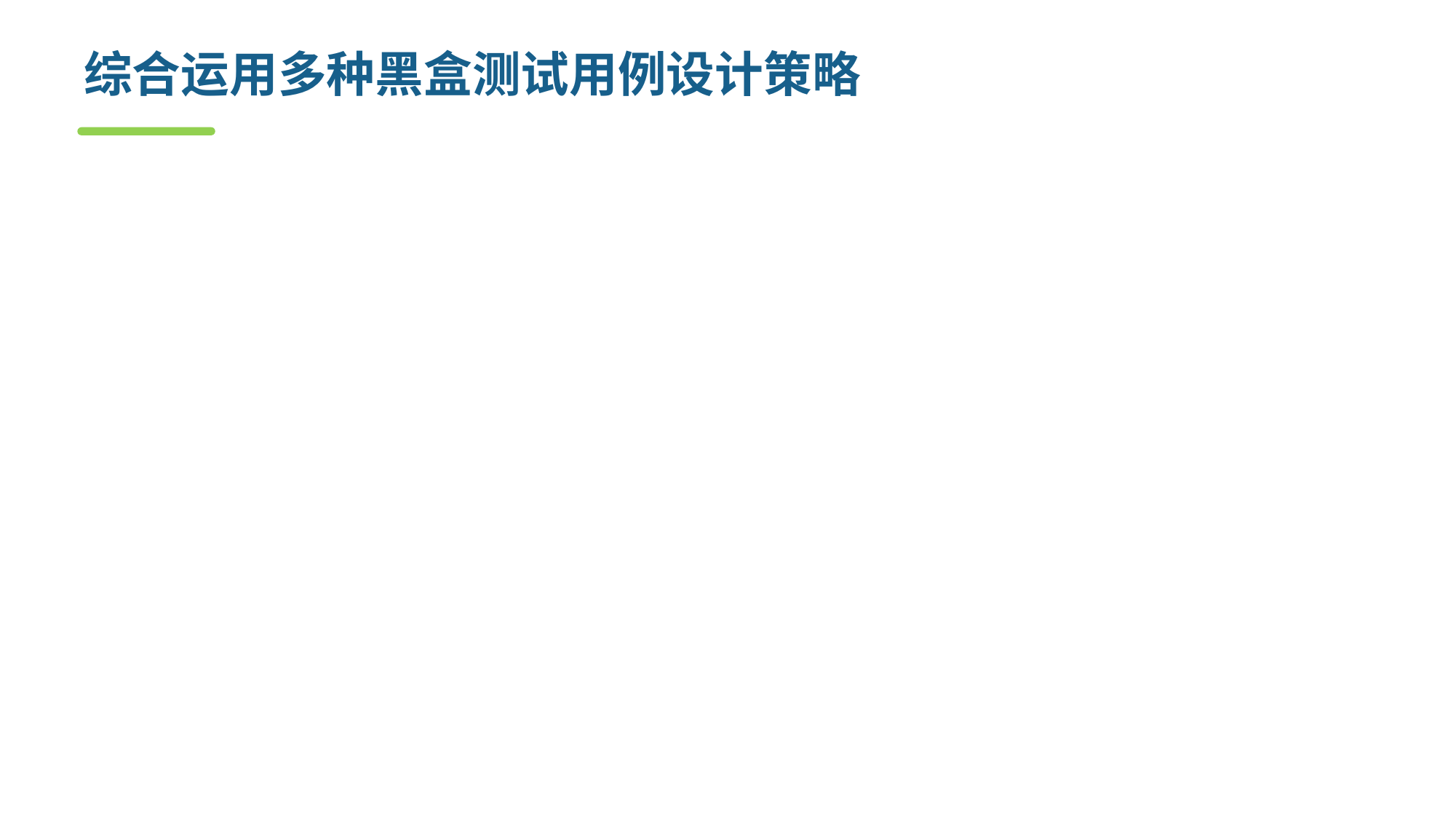

# 综合运用多种黑盒测试用例设计策略
对输入和输出划分有效的和无效等价类；
使用边界值分析法进行补充；
如果规范中含有输入条件的组合，采用判定表；
使用错误“猜测”技巧，增加一些测试用例。
40